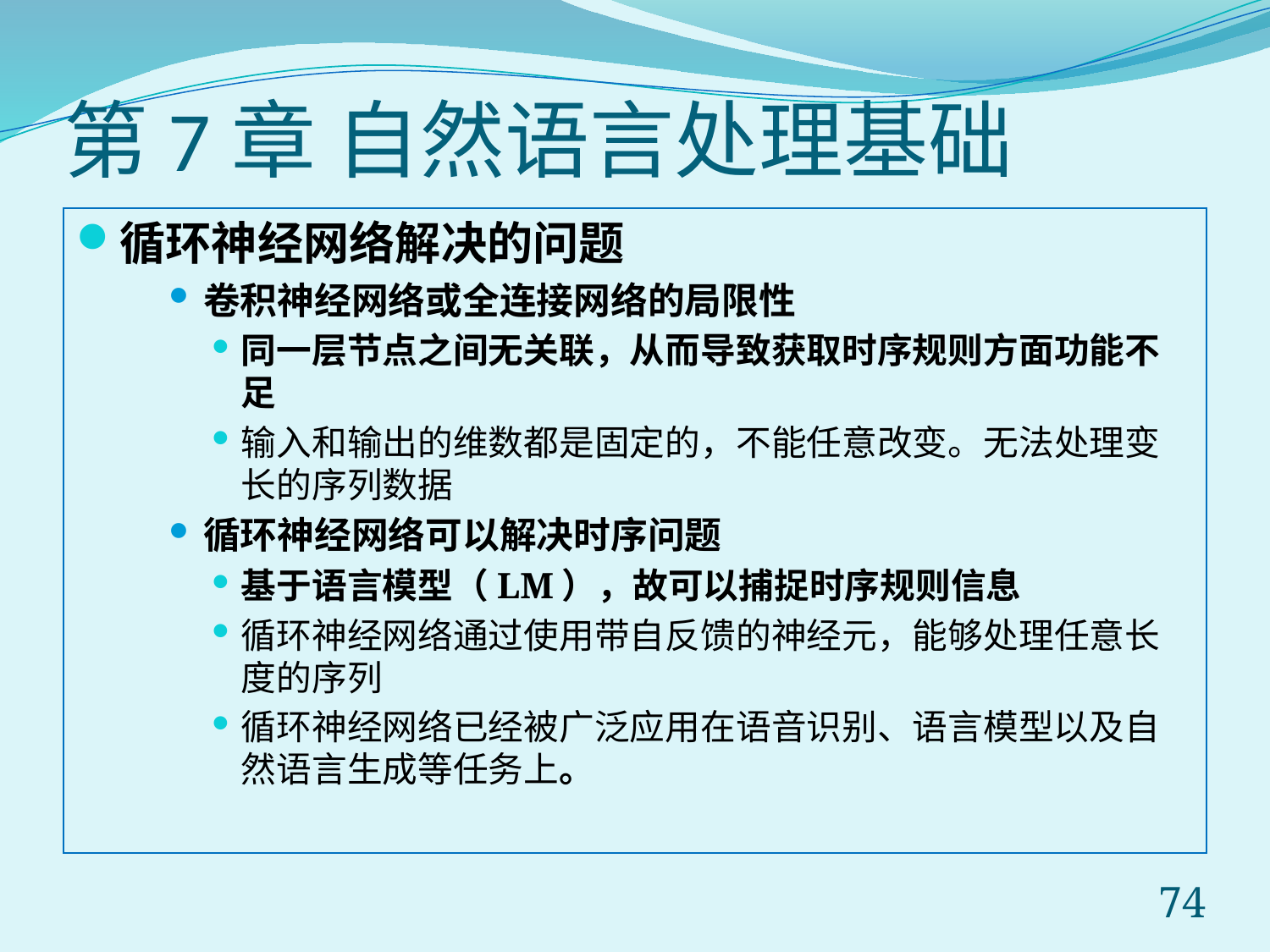

# 第7章 自然语言处理基础
循环神经网络解决的问题
卷积神经网络或全连接网络的局限性
同一层节点之间无关联，从而导致获取时序规则方面功能不足
输入和输出的维数都是固定的，不能任意改变。无法处理变长的序列数据
循环神经网络可以解决时序问题
基于语言模型（LM），故可以捕捉时序规则信息
循环神经网络通过使用带自反馈的神经元，能够处理任意长度的序列
循环神经网络已经被广泛应用在语音识别、语言模型以及自然语言生成等任务上。

74